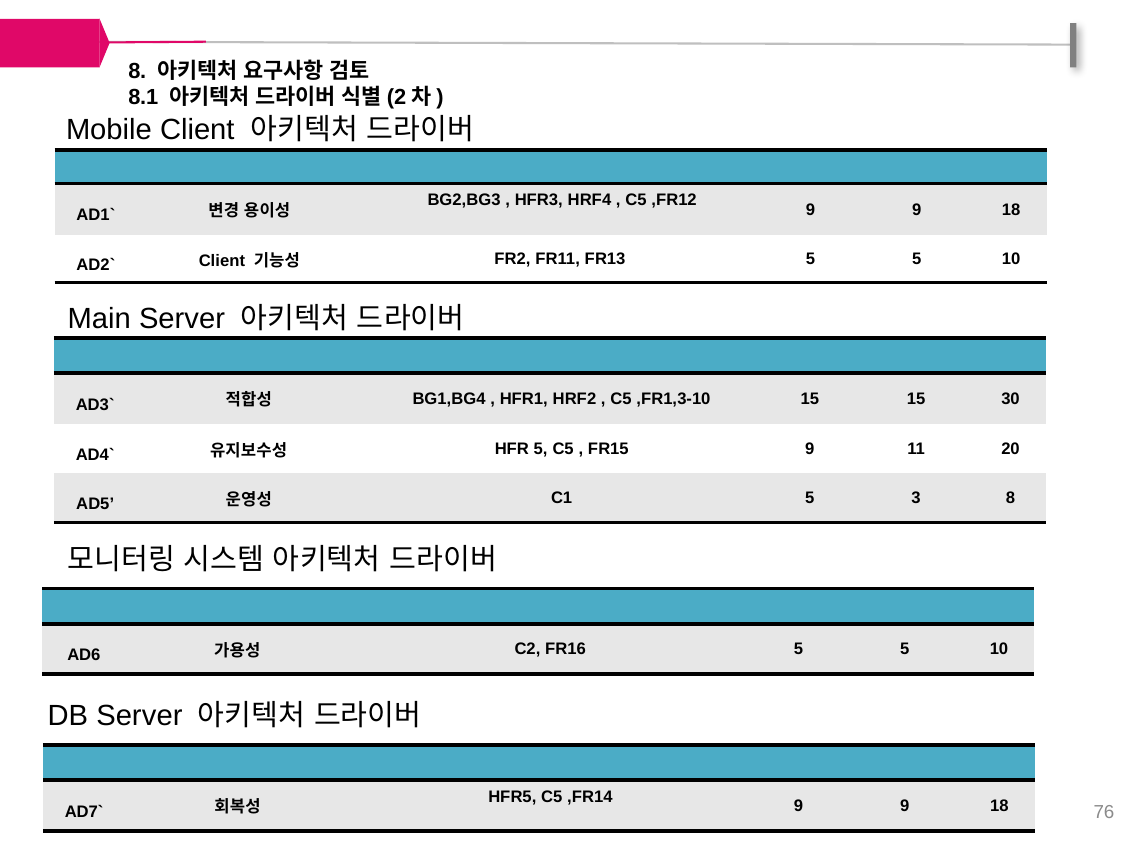

8. 아키텍처 요구사항 검토
8.1 아키텍처 드라이버 식별(2차)
Mobile Client 아키텍처 드라이버
| 기호 | 내용 | 관련 항목 | 중요도 | 구현 성 | 합계 |
| --- | --- | --- | --- | --- | --- |
| AD1` | 변경 용이성 | BG2,BG3 , HFR3, HRF4 , C5 ,FR12 | 9 | 9 | 18 |
| AD2` | Client 기능성 | FR2, FR11, FR13 | 5 | 5 | 10 |
Main Server 아키텍처 드라이버
| 기호 | 내용 | 관련 항목 | 중요도 | 구현 성 | 합계 |
| --- | --- | --- | --- | --- | --- |
| AD3` | 적합성 | BG1,BG4 , HFR1, HRF2 , C5 ,FR1,3-10 | 15 | 15 | 30 |
| AD4` | 유지보수성 | HFR 5, C5 , FR15 | 9 | 11 | 20 |
| AD5’ | 운영성 | C1 | 5 | 3 | 8 |
모니터링 시스템 아키텍처 드라이버
| 기호 | 내용 | 관련 항목 | 중요도 | 구현 성 | 합계 |
| --- | --- | --- | --- | --- | --- |
| AD6 | 가용성 | C2, FR16 | 5 | 5 | 10 |
DB Server 아키텍처 드라이버
| 기호 | 내용 | 관련 항목 | 중요도 | 구현 성 | 합계 |
| --- | --- | --- | --- | --- | --- |
| AD7` | 회복성 | HFR5, C5 ,FR14 | 9 | 9 | 18 |
76